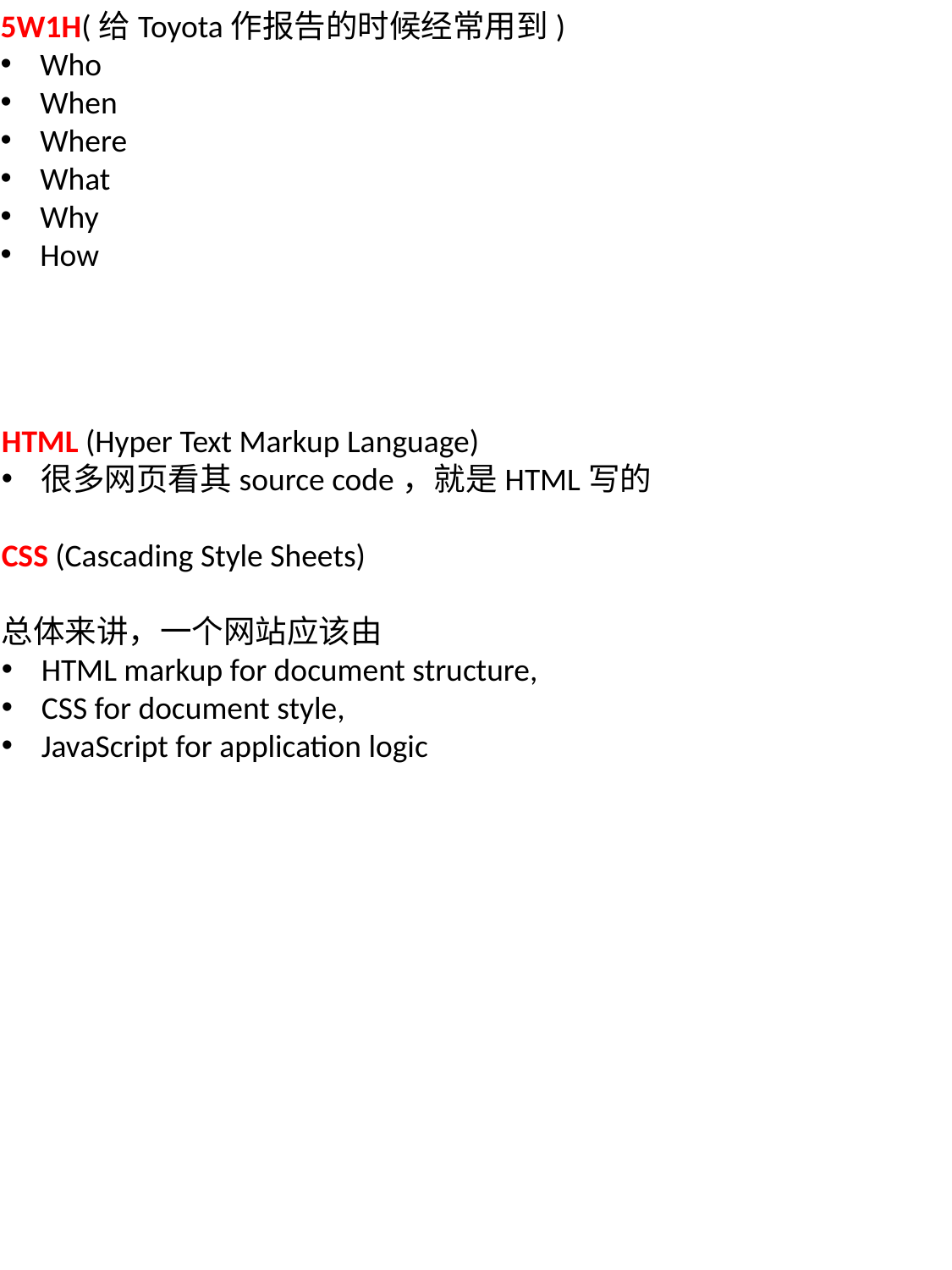

5W1H(给Toyota作报告的时候经常用到)
Who
When
Where
What
Why
How
HTML (Hyper Text Markup Language)
很多网页看其source code，就是HTML写的

CSS (Cascading Style Sheets)

总体来讲，一个网站应该由
HTML markup for document structure,
CSS for document style,
JavaScript for application logic